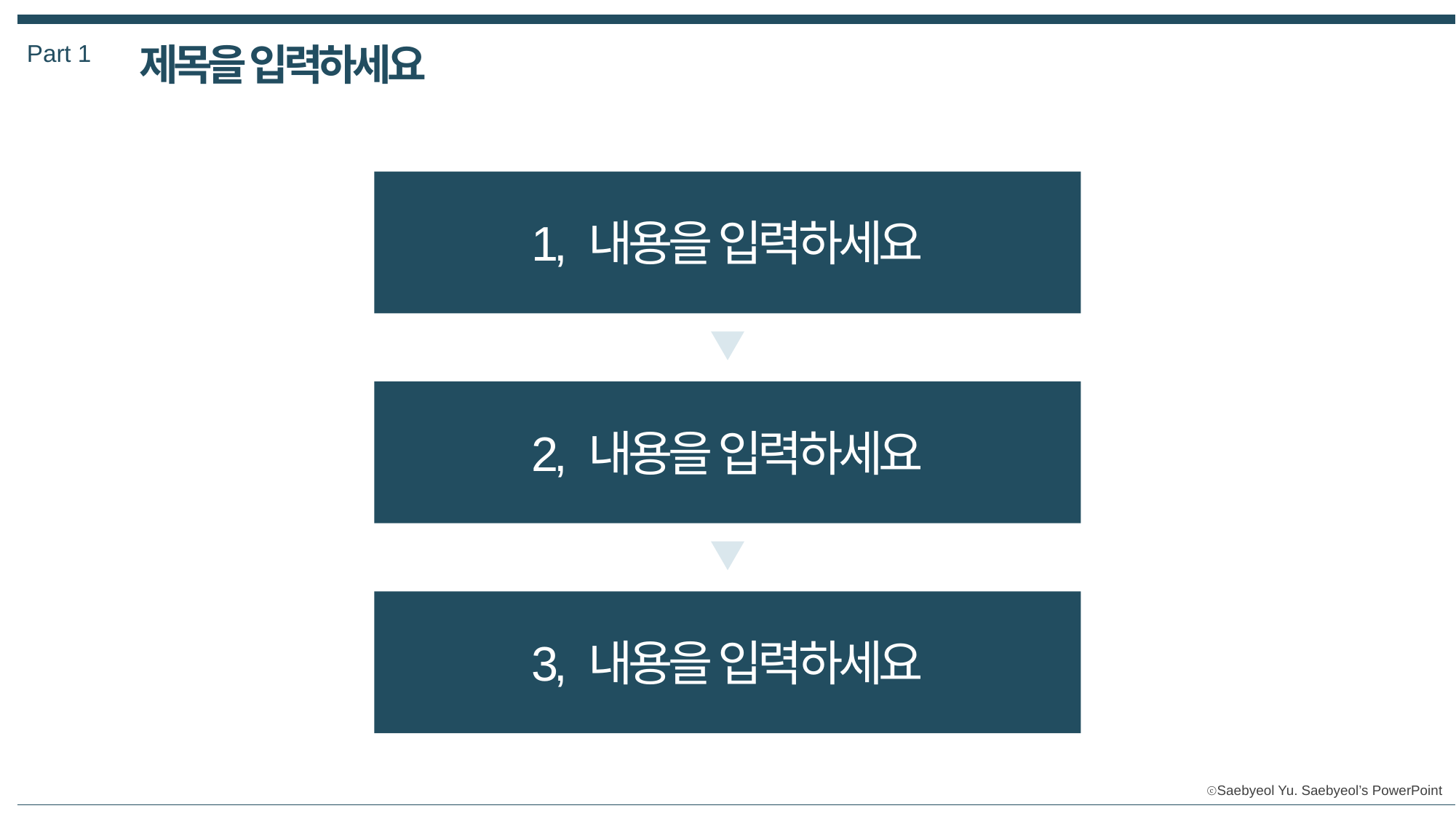

Part 1
제목을 입력하세요

1, 내용을 입력하세요

2, 내용을 입력하세요

3, 내용을 입력하세요